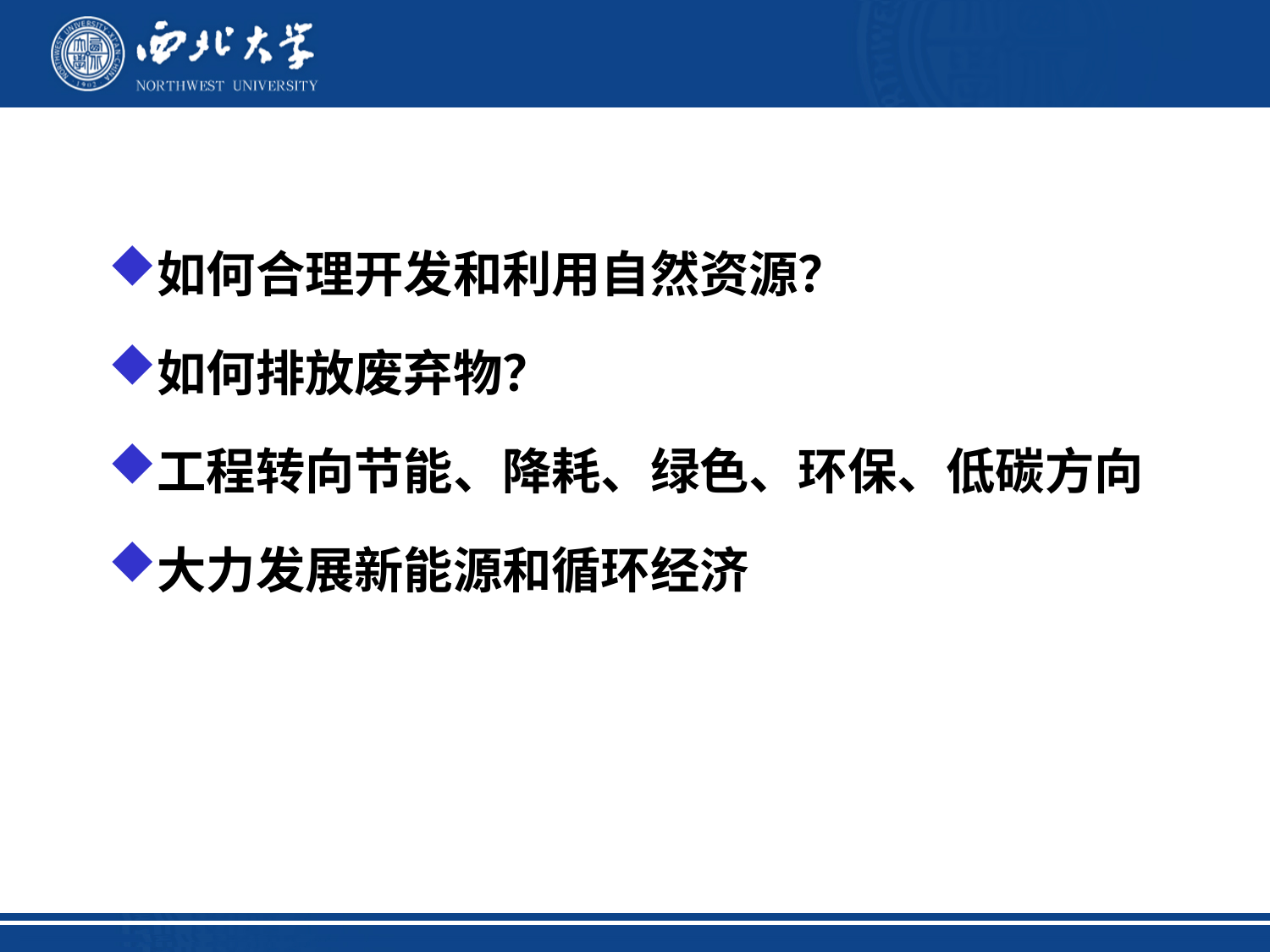

如何合理开发和利用自然资源？
如何排放废弃物？
工程转向节能、降耗、绿色、环保、低碳方向
大力发展新能源和循环经济